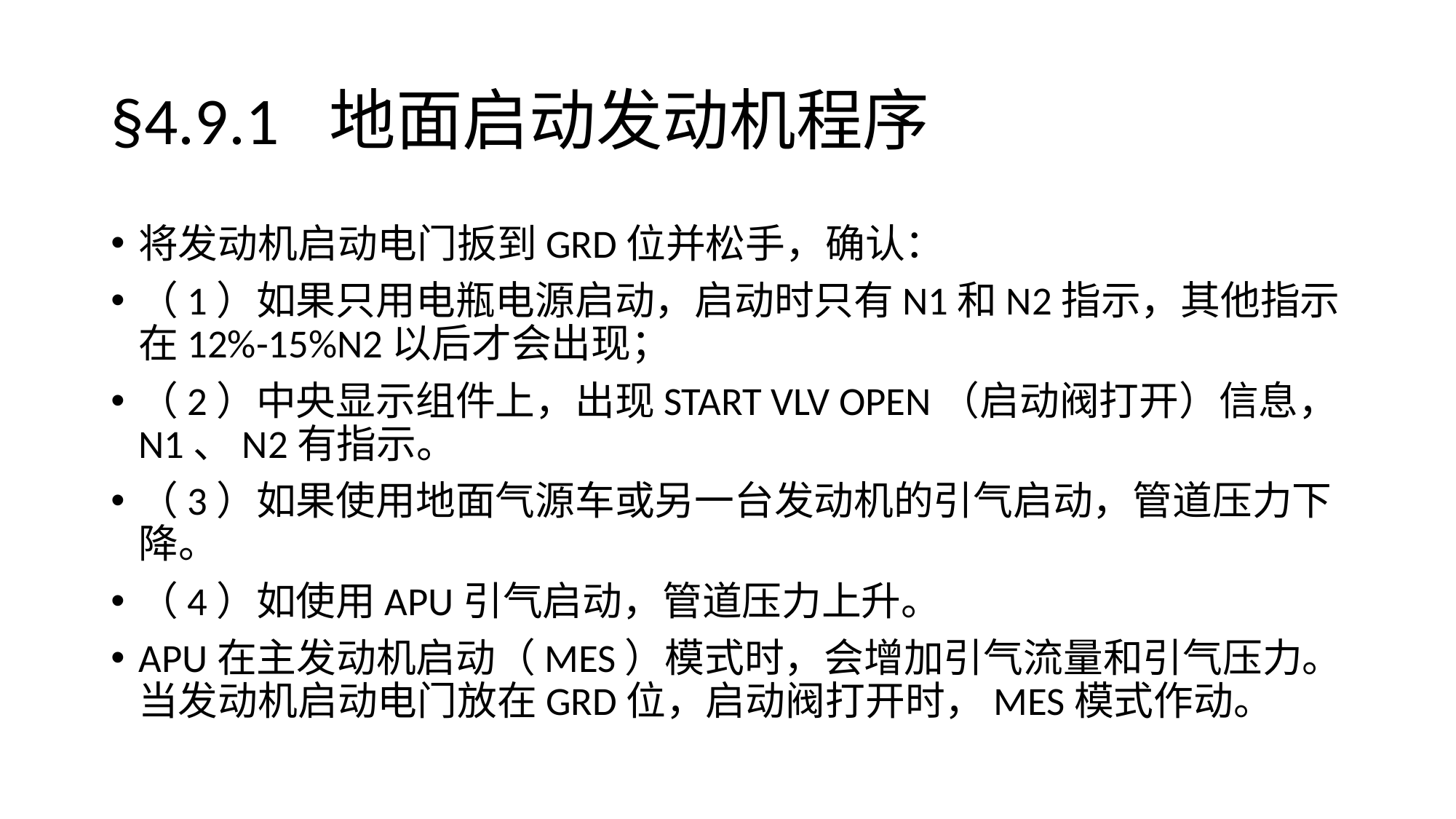

# §4.9.1	地面启动发动机程序
将发动机启动电门扳到GRD位并松手，确认：
（1）如果只用电瓶电源启动，启动时只有N1和N2指示，其他指示在12%-15%N2以后才会出现；
（2）中央显示组件上，出现START VLV OPEN（启动阀打开）信息，N1、N2有指示。
（3）如果使用地面气源车或另一台发动机的引气启动，管道压力下降。
（4）如使用APU引气启动，管道压力上升。
APU在主发动机启动（MES）模式时，会增加引气流量和引气压力。当发动机启动电门放在GRD位，启动阀打开时，MES模式作动。